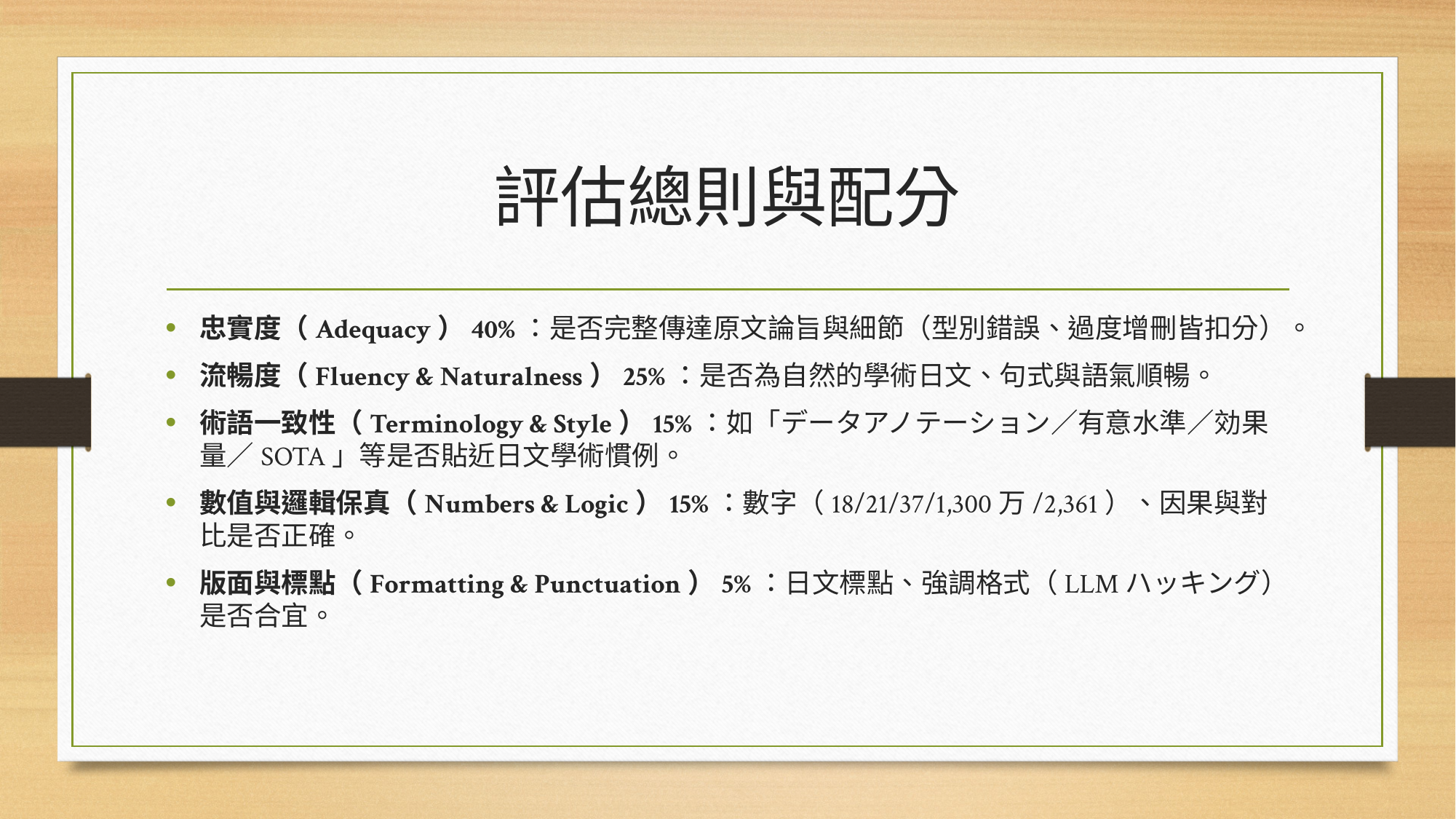

# 評估總則與配分
忠實度（Adequacy）40%：是否完整傳達原文論旨與細節（型別錯誤、過度增刪皆扣分）。
流暢度（Fluency & Naturalness）25%：是否為自然的學術日文、句式與語氣順暢。
術語一致性（Terminology & Style）15%：如「データアノテーション／有意水準／効果量／SOTA」等是否貼近日文學術慣例。
數值與邏輯保真（Numbers & Logic）15%：數字（18/21/37/1,300万/2,361）、因果與對比是否正確。
版面與標點（Formatting & Punctuation）5%：日文標點、強調格式（LLMハッキング）是否合宜。